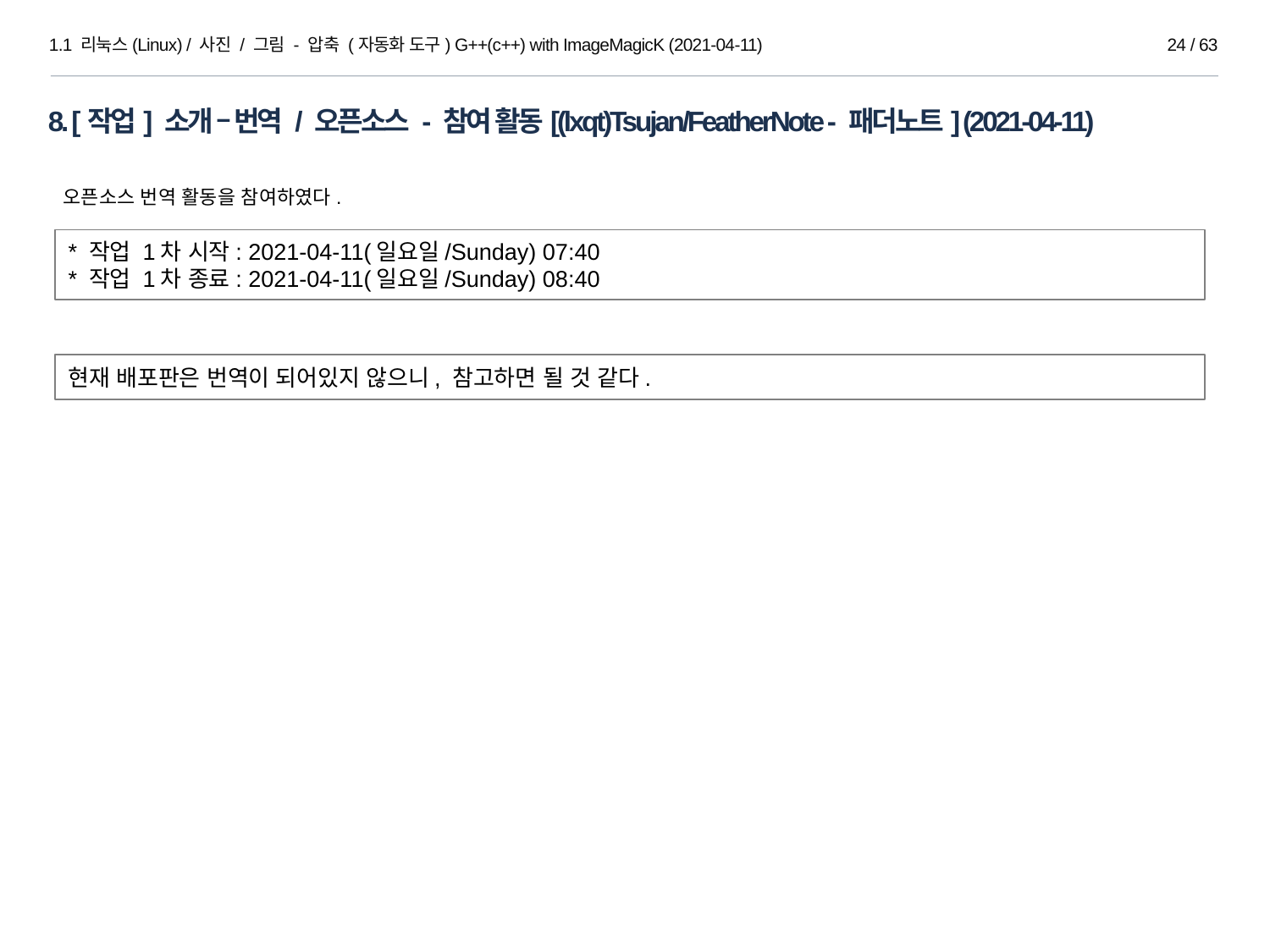

1.1 리눅스(Linux) / 사진 / 그림 - 압축 (자동화 도구) G++(c++) with ImageMagicK (2021-04-11)
24 / 63

8. [작업] 소개 – 번역 / 오픈소스 - 참여 활동[(lxqt)Tsujan/FeatherNote - 패더노트] (2021-04-11)
오픈소스 번역 활동을 참여하였다.
* 작업 1차 시작: 2021-04-11(일요일/Sunday) 07:40
* 작업 1차 종료: 2021-04-11(일요일/Sunday) 08:40
현재 배포판은 번역이 되어있지 않으니, 참고하면 될 것 같다.